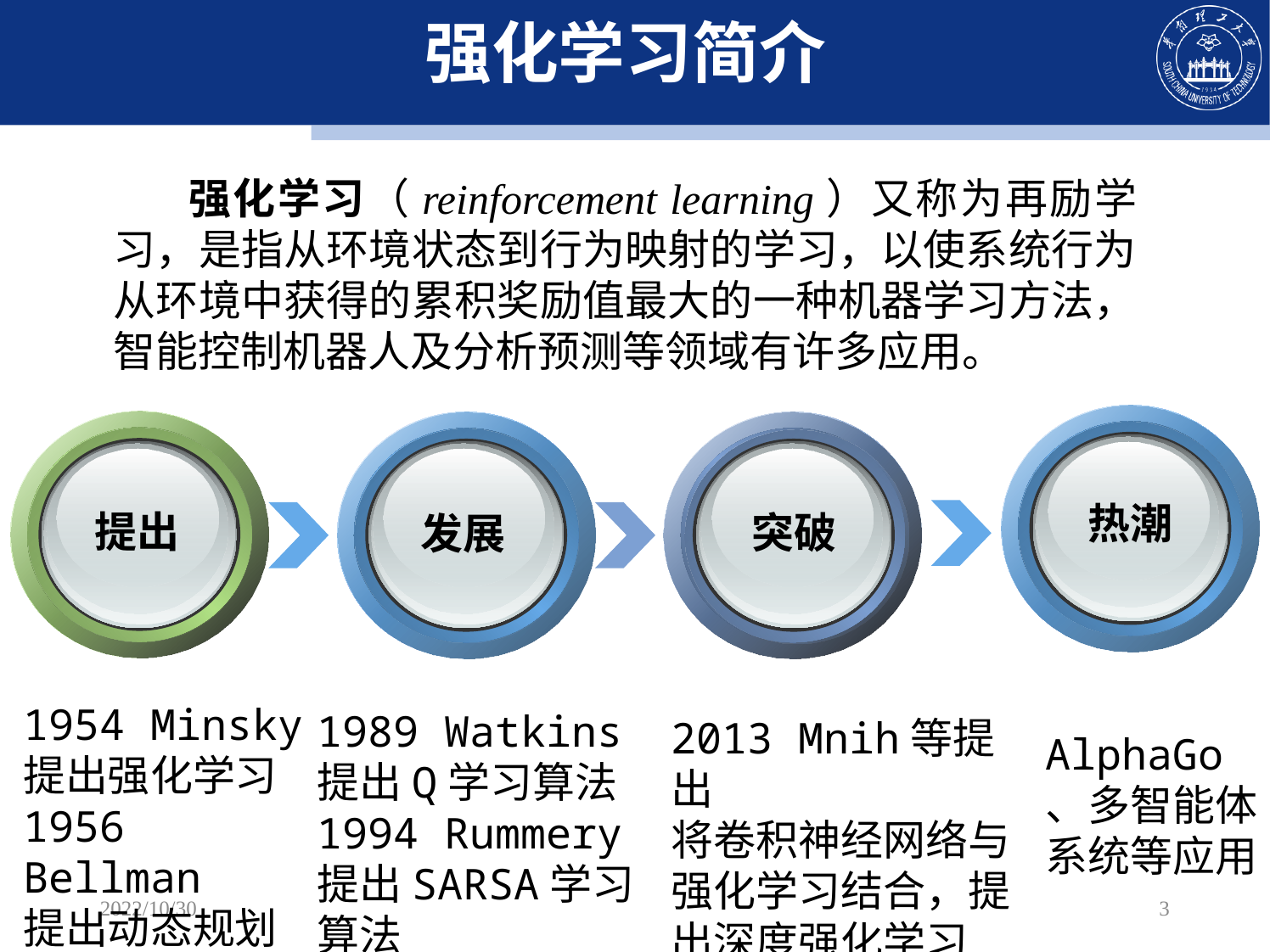

# 强化学习简介
强化学习（reinforcement learning）又称为再励学习，是指从环境状态到行为映射的学习，以使系统行为从环境中获得的累积奖励值最大的一种机器学习方法，智能控制机器人及分析预测等领域有许多应用。

提出

热潮
突破
发展
3
1954 Minsky
提出强化学习
1956 Bellman
提出动态规划
1989 Watkins
提出Q学习算法
1994 Rummery提出SARSA学习算法
2013 Mnih等提出
将卷积神经网络与强化学习结合，提出深度强化学习
AlphaGo、多智能体系统等应用
2022/10/30
3